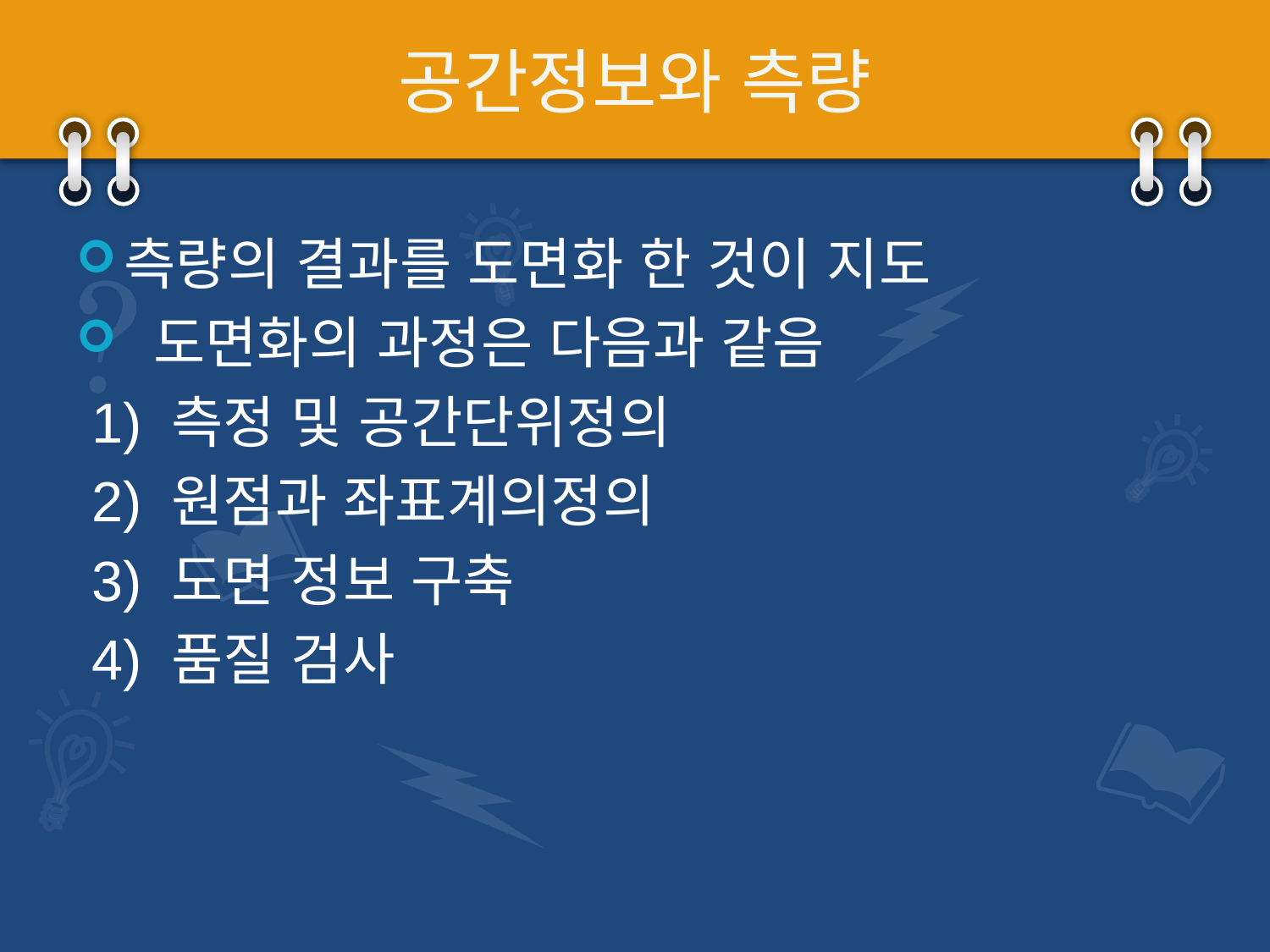

# 공간정보와 측량
측량의 결과를 도면화 한 것이 지도
 도면화의 과정은 다음과 같음
 1) 측정 및 공간단위정의
 2) 원점과 좌표계의정의
 3) 도면 정보 구축
 4) 품질 검사